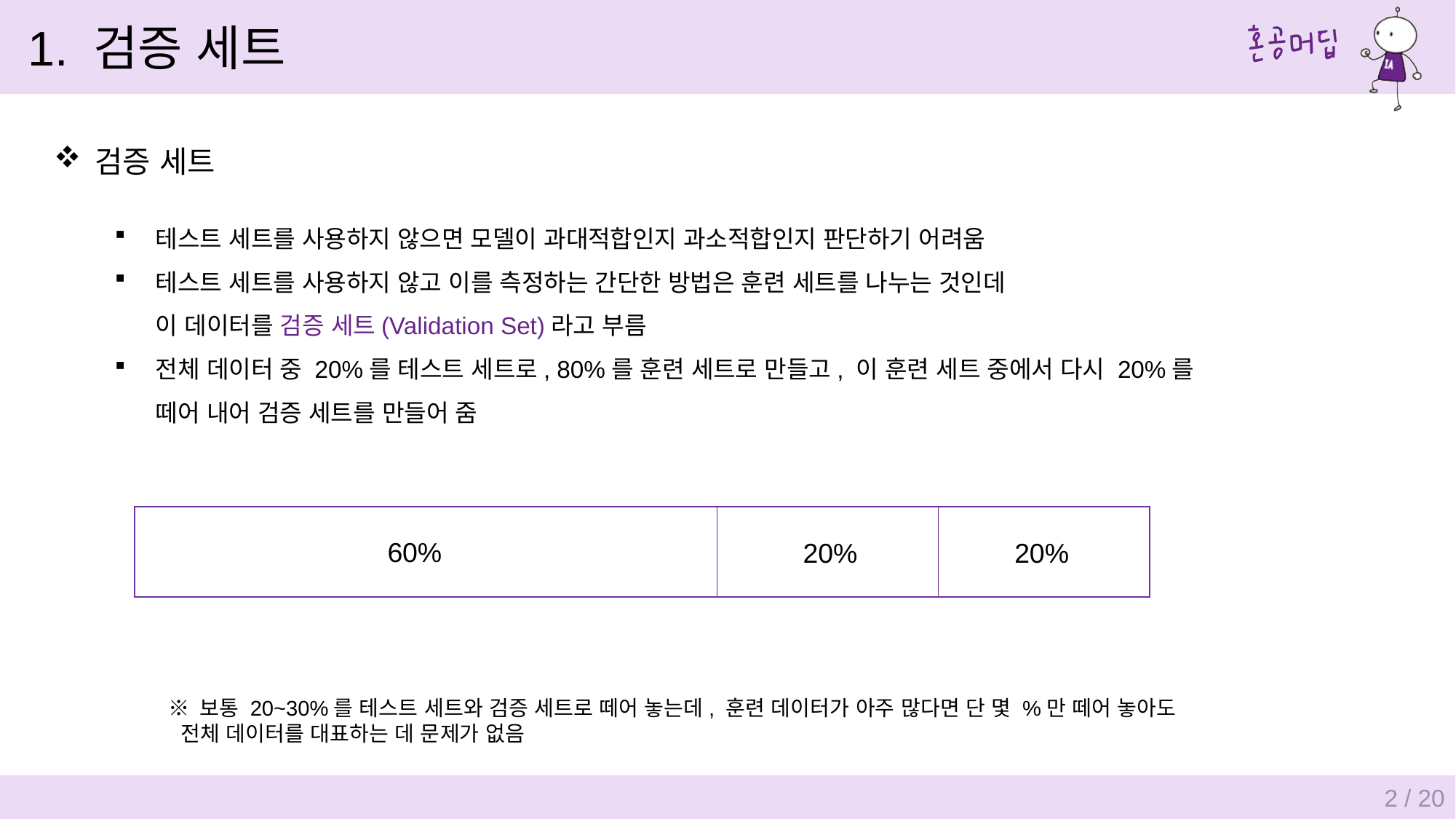

1. 검증 세트
검증 세트
테스트 세트를 사용하지 않으면 모델이 과대적합인지 과소적합인지 판단하기 어려움
테스트 세트를 사용하지 않고 이를 측정하는 간단한 방법은 훈련 세트를 나누는 것인데
이 데이터를 검증 세트(Validation Set)라고 부름
전체 데이터 중 20%를 테스트 세트로, 80%를 훈련 세트로 만들고, 이 훈련 세트 중에서 다시 20%를
떼어 내어 검증 세트를 만들어 줌

60%
20%
20%
※ 보통 20~30%를 테스트 세트와 검증 세트로 떼어 놓는데, 훈련 데이터가 아주 많다면 단 몇 %만 떼어 놓아도
  전체 데이터를 대표하는 데 문제가 없음
2 / 20